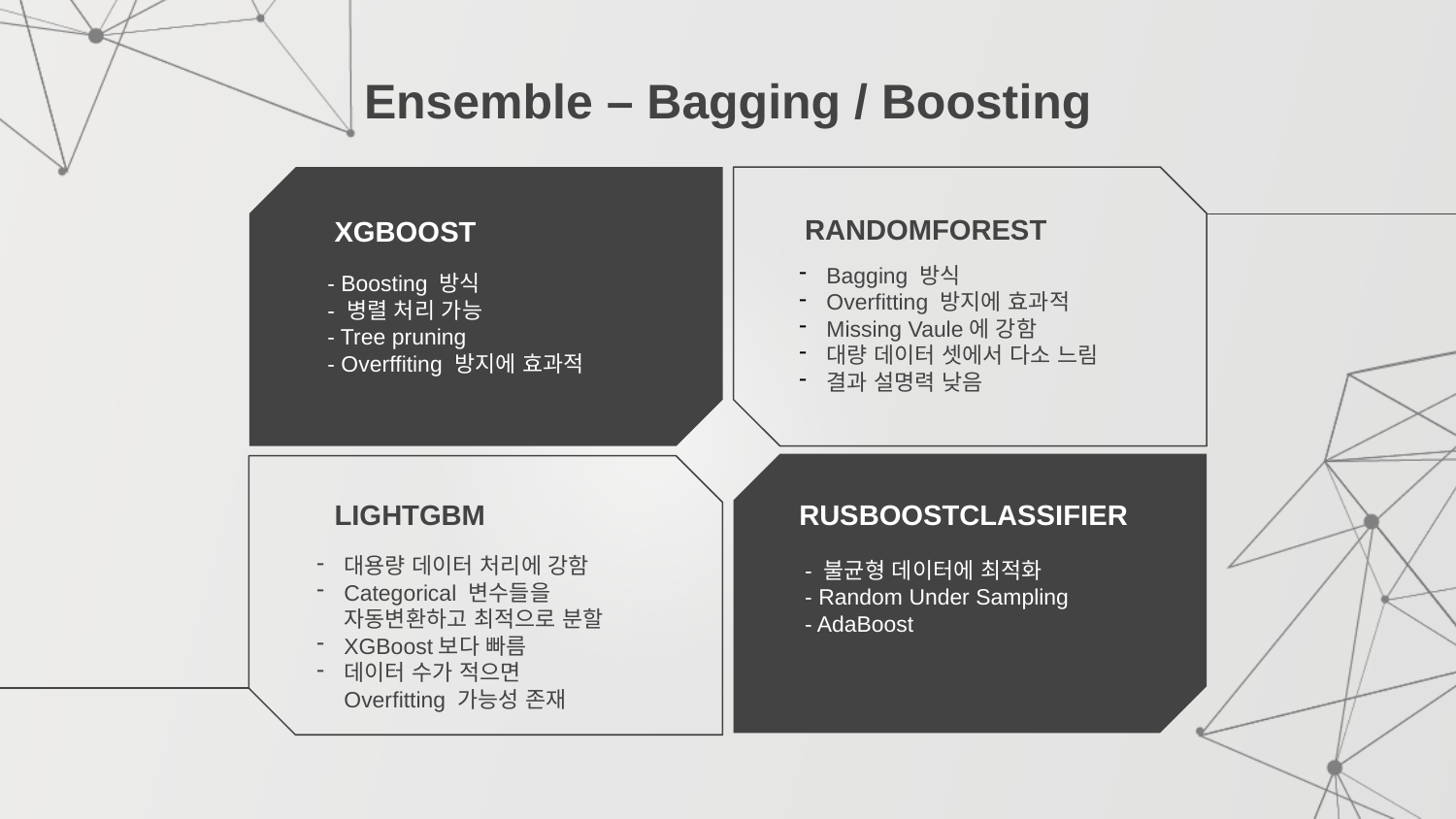

Ensemble – Bagging / Boosting

RANDOMFOREST
# XGBOOST
Bagging 방식
Overfitting 방지에 효과적
Missing Vaule에 강함
대량 데이터 셋에서 다소 느림
결과 설명력 낮음

- Boosting 방식
- 병렬 처리 가능
- Tree pruning
- Overffiting 방지에 효과적

LIGHTGBM
 RUSBOOSTCLASSIFIER
대용량 데이터 처리에 강함
Categorical 변수들을 자동변환하고 최적으로 분할
XGBoost보다 빠름
데이터 수가 적으면 Overfitting 가능성 존재
- 불균형 데이터에 최적화
- Random Under Sampling
- AdaBoost